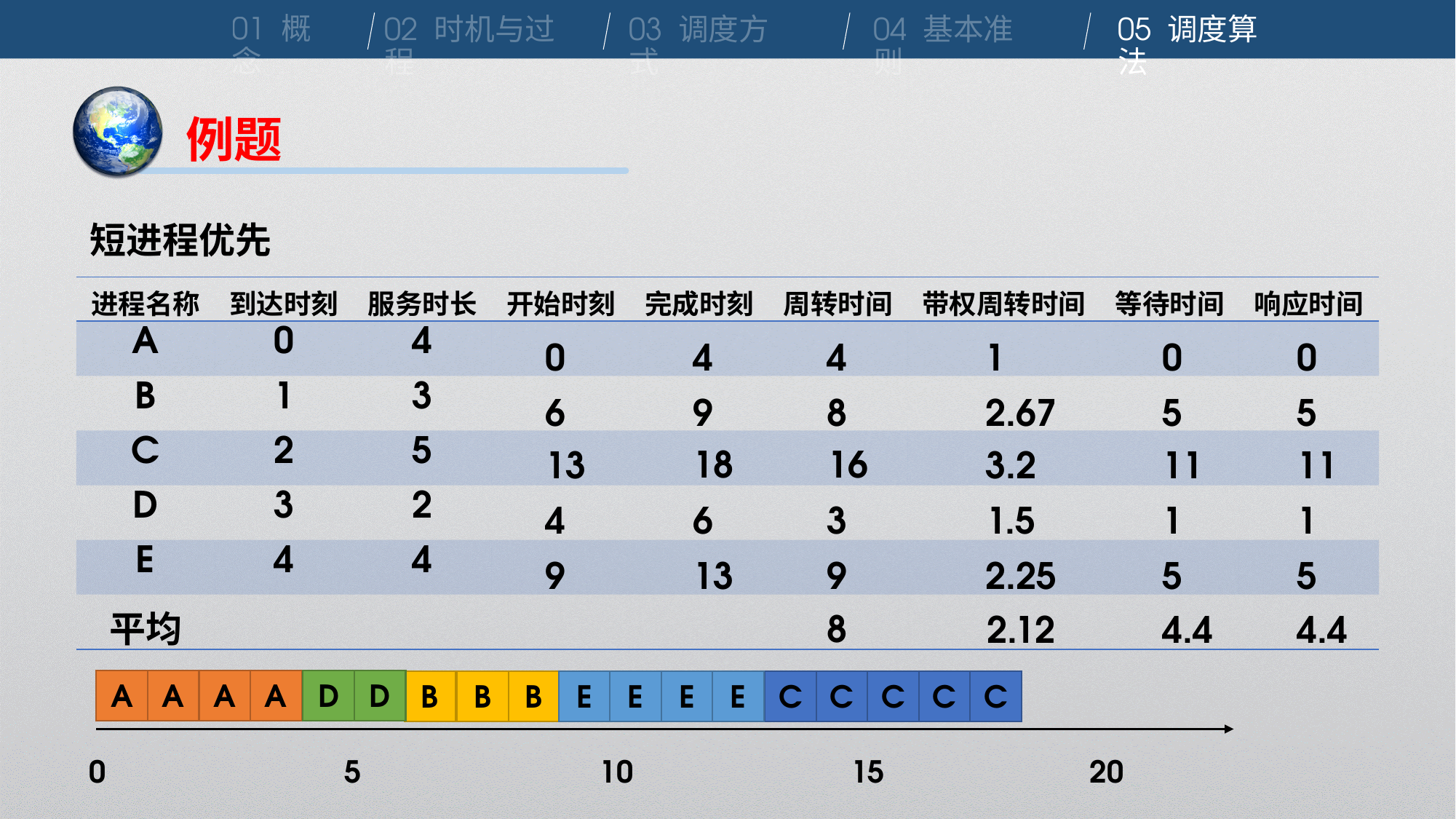

01 概念
02 时机与过程
03 调度方式
04 基本准则
05 调度算法
例题
短进程优先
| 进程名称 | 到达时刻 | 服务时长 | 开始时刻 | 完成时刻 | 周转时间 | 带权周转时间 | 等待时间 | 响应时间 |
| --- | --- | --- | --- | --- | --- | --- | --- | --- |
| A | 0 | 4 |  |  |  |  |  |  |
| B | 1 | 3 |  |  |  |  |  |  |
| C | 2 | 5 |  |  |  |  |  |  |
| D | 3 | 2 |  |  |  |  |  |  |
| E | 4 | 4 |  |  |  |  |  |  |
| 平均 |  |  |  |  |  |  |  |  |
4
4
1
0
0
8
2.67
5
5
16
3.2
11
11
3
1.5
1
1
9
2.25
5
5
0
9
6
18
13
6
4
13
9
8
2.12
4.4
4.4
A
A
A
A
D
D
B
B
B
E
E
E
E
C
C
C
C
C
0
5
10
15
20